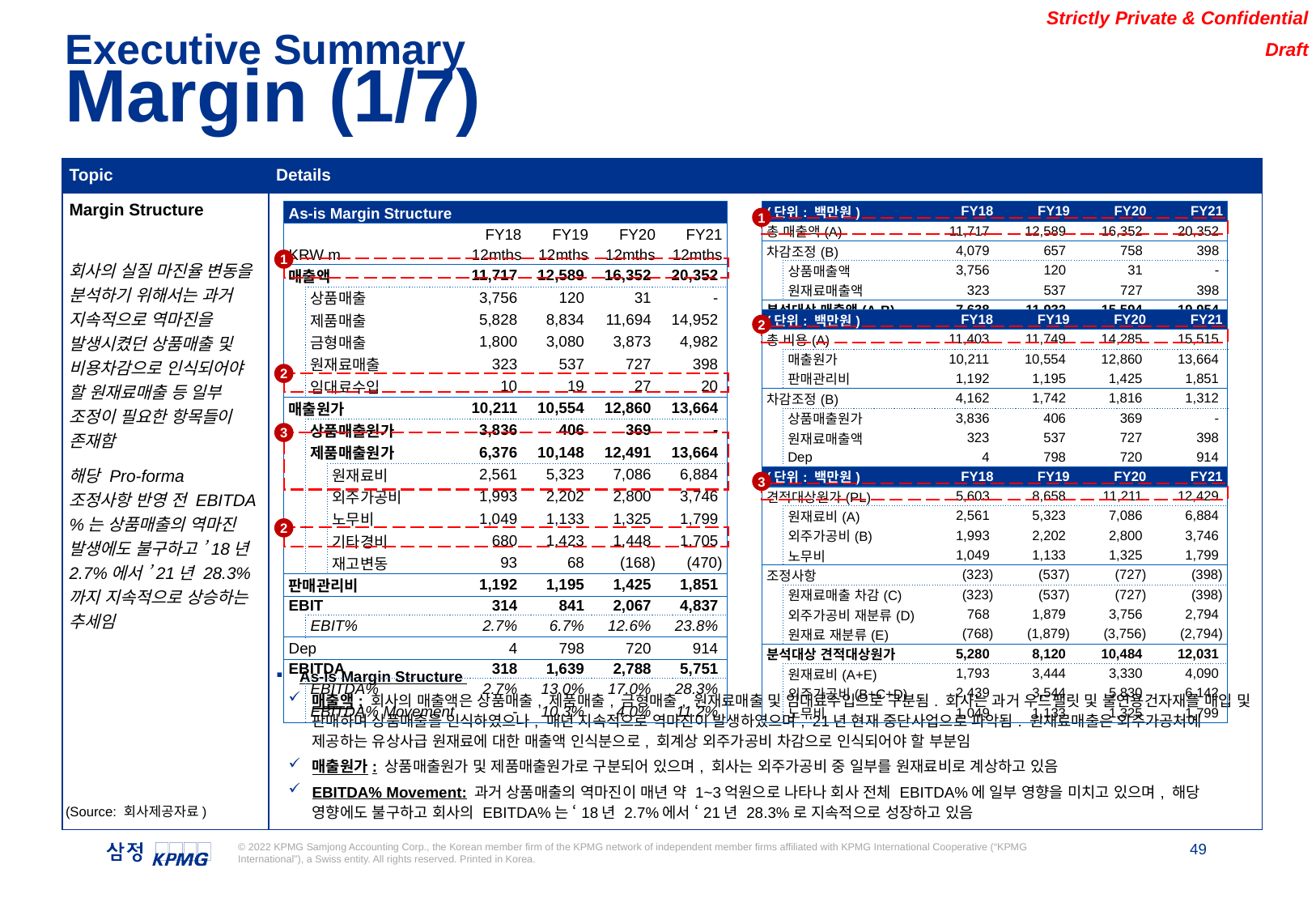

Executive Summary
Margin (1/7)
| Topic | Details |
| --- | --- |
| Margin Structure 회사의 실질 마진율 변동을 분석하기 위해서는 과거 지속적으로 역마진을 발생시켰던 상품매출 및 비용차감으로 인식되어야 할 원재료매출 등 일부 조정이 필요한 항목들이 존재함 해당 Pro-forma 조정사항 반영 전 EBITDA %는 상품매출의 역마진 발생에도 불구하고 ’18년 2.7%에서 ’21년 28.3%까지 지속적으로 상승하는 추세임 | As-is Margin Structure 매출액: 회사의 매출액은 상품매출, 제품매출, 금형매출, 원재료매출 및 임대료수입으로 구분됨. 회사는 과거 우드팰릿 및 불연용건자재를 매입 및 판매하며 상품매출을 인식하였으나, 매년 지속적으로 역마진이 발생하였으며, ‘21년 현재 중단사업으로 파악됨. 원재료매출은 외주가공처에 제공하는 유상사급 원재료에 대한 매출액 인식분으로, 회계상 외주가공비 차감으로 인식되어야 할 부분임 매출원가: 상품매출원가 및 제품매출원가로 구분되어 있으며, 회사는 외주가공비 중 일부를 원재료비로 계상하고 있음 EBITDA% Movement: 과거 상품매출의 역마진이 매년 약 1~3억원으로 나타나 회사 전체 EBITDA%에 일부 영향을 미치고 있으며, 해당 영향에도 불구하고 회사의 EBITDA%는 ‘18년 2.7%에서 ‘21년 28.3%로 지속적으로 성장하고 있음 |
| As-is Margin Structure |  |  |  |  |  |  |  |
| --- | --- | --- | --- | --- | --- | --- | --- |
|  |  |  |  | FY18 | FY19 | FY20 | FY21 |
| KRW m |  |  |  | 12mths | 12mths | 12mths | 12mths |
| 매출액 |  |  |  | 11,717 | 12,589 | 16,352 | 20,352 |
|  | 상품매출 |  |  | 3,756 | 120 | 31 | - |
|  | 제품매출 |  |  | 5,828 | 8,834 | 11,694 | 14,952 |
|  | 금형매출 |  |  | 1,800 | 3,080 | 3,873 | 4,982 |
|  | 원재료매출 |  |  | 323 | 537 | 727 | 398 |
|  | 임대료수입 |  |  | 10 | 19 | 27 | 20 |
| 매출원가 |  |  |  | 10,211 | 10,554 | 12,860 | 13,664 |
|  | 상품매출원가 |  |  | 3,836 | 406 | 369 | - |
|  | 제품매출원가 |  |  | 6,376 | 10,148 | 12,491 | 13,664 |
|  |  | 원재료비 |  | 2,561 | 5,323 | 7,086 | 6,884 |
|  |  | 외주가공비 |  | 1,993 | 2,202 | 2,800 | 3,746 |
|  |  | 노무비 |  | 1,049 | 1,133 | 1,325 | 1,799 |
|  |  | 기타경비 |  | 680 | 1,423 | 1,448 | 1,705 |
|  |  | 재고변동 |  | 93 | 68 | (168) | (470) |
| 판매관리비 |  |  |  | 1,192 | 1,195 | 1,425 | 1,851 |
| EBIT |  |  |  | 314 | 841 | 2,067 | 4,837 |
|  | EBIT% |  |  | 2.7% | 6.7% | 12.6% | 23.8% |
| Dep |  |  |  | 4 | 798 | 720 | 914 |
| EBITDA |  |  |  | 318 | 1,639 | 2,788 | 5,751 |
|  | EBITDA% |  |  | 2.7% | 13.0% | 17.0% | 28.3% |
|  | EBITDA% Movement |  |  | - | 10.3% | 4.0% | 11.2% |
| (단위: 백만원) |  | FY18 | FY19 | FY20 | FY21 |
| --- | --- | --- | --- | --- | --- |
| 총 매출액(A) |  | 11,717 | 12,589 | 16,352 | 20,352 |
| 차감조정(B) |  | 4,079 | 657 | 758 | 398 |
|  | 상품매출액 | 3,756 | 120 | 31 | - |
|  | 원재료매출액 | 323 | 537 | 727 | 398 |
| 분석대상 매출액(A-B) |  | 7,638 | 11,932 | 15,594 | 19,954 |
1

1

| (단위: 백만원) |  |  | FY18 | FY19 | FY20 | FY21 |
| --- | --- | --- | --- | --- | --- | --- |
| 총 비용(A) |  |  | 11,403 | 11,749 | 14,285 | 15,515 |
|  | 매출원가 |  | 10,211 | 10,554 | 12,860 | 13,664 |
|  | 판매관리비 |  | 1,192 | 1,195 | 1,425 | 1,851 |
| 차감조정(B) |  |  | 4,162 | 1,742 | 1,816 | 1,312 |
|  | 상품매출원가 |  | 3,836 | 406 | 369 | - |
|  | 원재료매출액 |  | 323 | 537 | 727 | 398 |
|  | Dep |  | 4 | 798 | 720 | 914 |
| 분석대상 비용(A-B) |  |  | 7,241 | 10,007 | 12,468 | 14,203 |
2

2

3

| (단위: 백만원) |  |  | FY18 | FY19 | FY20 | FY21 |
| --- | --- | --- | --- | --- | --- | --- |
| 견적대상원가(PL) |  |  | 5,603 | 8,658 | 11,211 | 12,429 |
|  | 원재료비(A) |  | 2,561 | 5,323 | 7,086 | 6,884 |
|  | 외주가공비(B) |  | 1,993 | 2,202 | 2,800 | 3,746 |
|  | 노무비 |  | 1,049 | 1,133 | 1,325 | 1,799 |
| 조정사항 |  |  | (323) | (537) | (727) | (398) |
|  | 원재료매출 차감(C) |  | (323) | (537) | (727) | (398) |
|  | 외주가공비 재분류(D) |  | 768 | 1,879 | 3,756 | 2,794 |
|  | 원재료 재분류(E) |  | (768) | (1,879) | (3,756) | (2,794) |
| 분석대상 견적대상원가 |  |  | 5,280 | 8,120 | 10,484 | 12,031 |
|  | 원재료비(A+E) |  | 1,793 | 3,444 | 3,330 | 4,090 |
|  | 외주가공비(B+C+D) |  | 2,439 | 3,544 | 5,830 | 6,142 |
|  | 노무비 |  | 1,049 | 1,133 | 1,325 | 1,799 |
3

2

(Source: 회사제공자료)